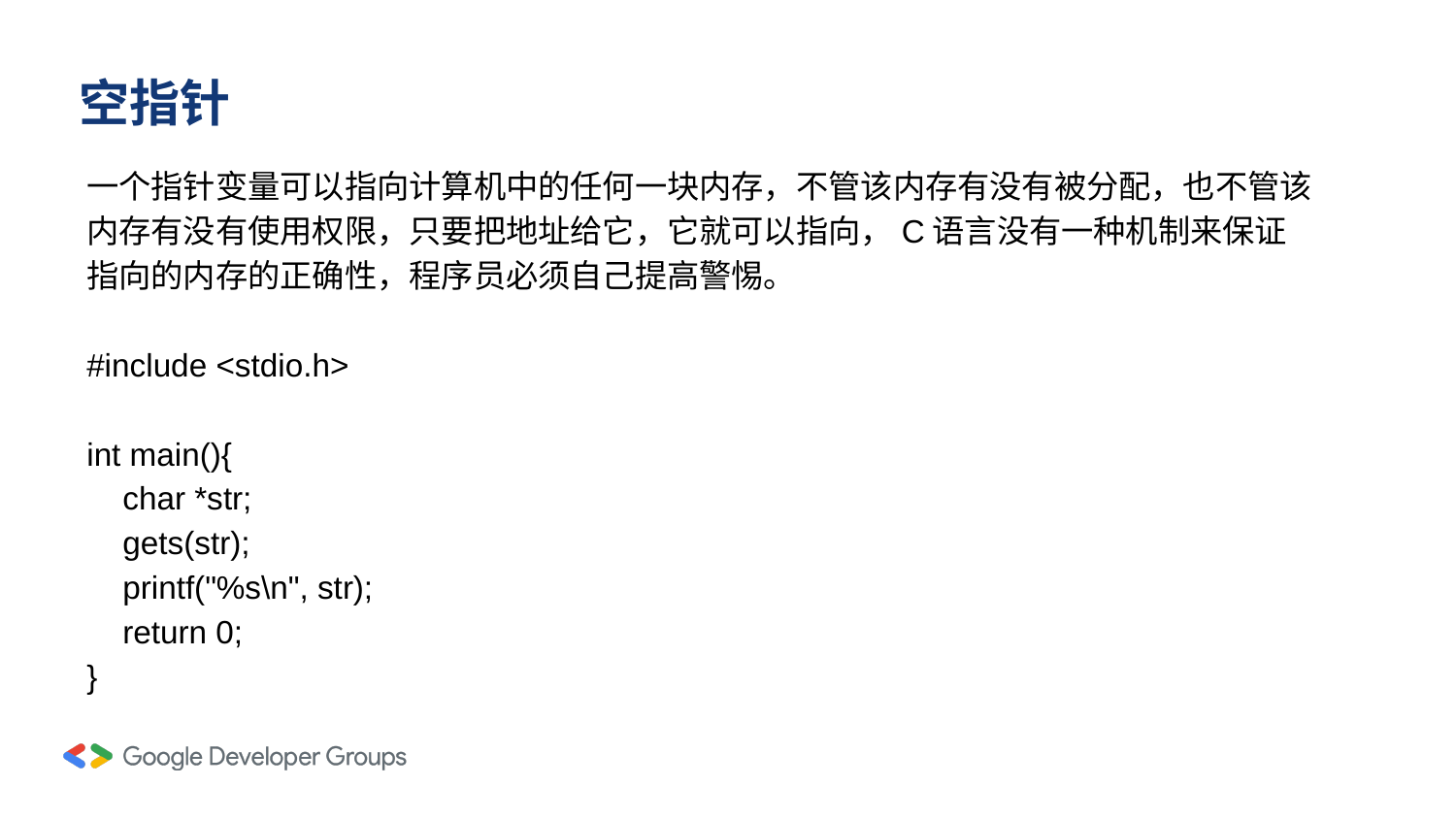

# 空指针
一个指针变量可以指向计算机中的任何一块内存，不管该内存有没有被分配，也不管该内存有没有使用权限，只要把地址给它，它就可以指向，C语言没有一种机制来保证指向的内存的正确性，程序员必须自己提高警惕。

#include <stdio.h>

int main(){
    char *str;
    gets(str);
    printf("%s\n", str);
    return 0;
}